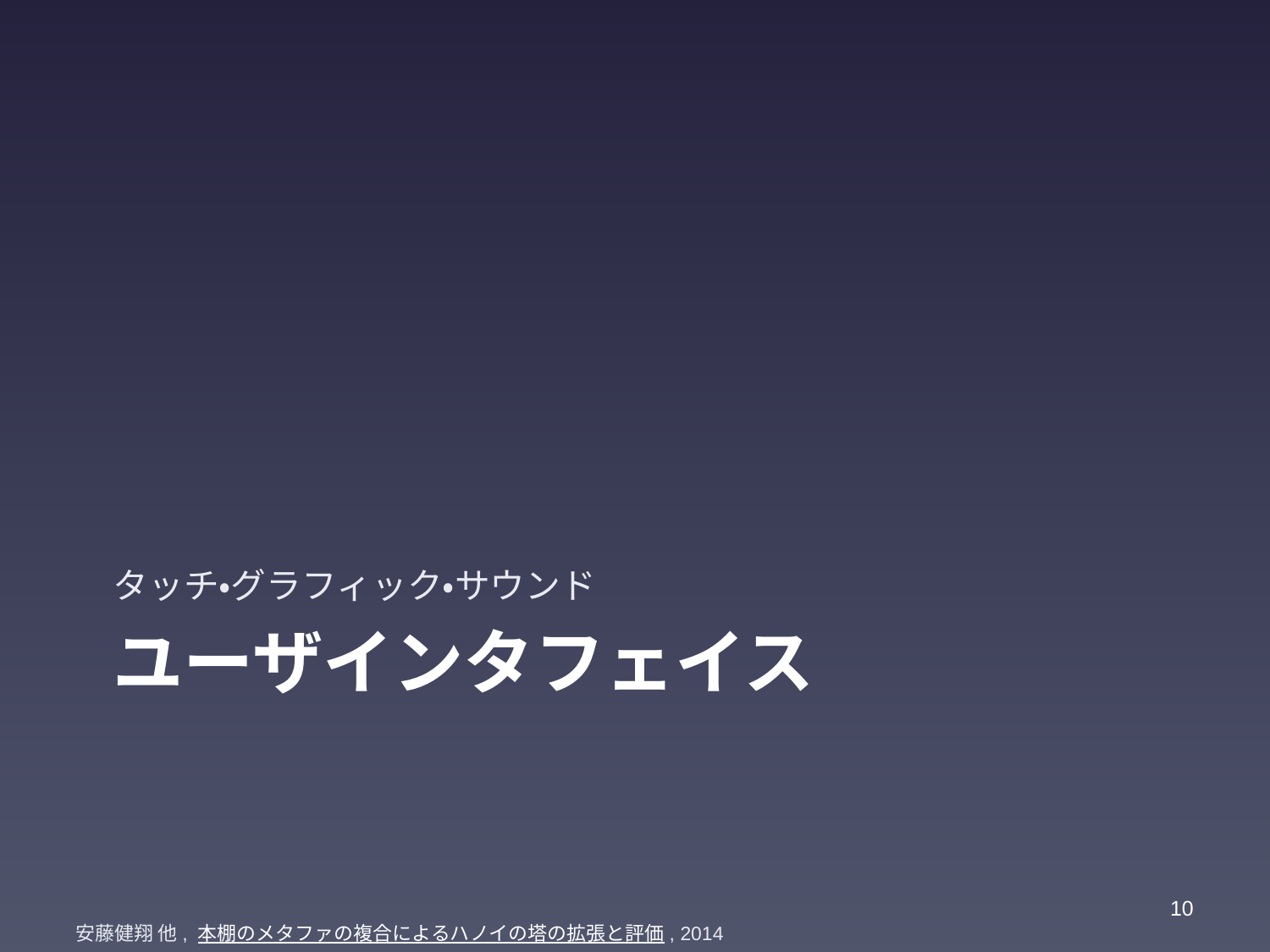

タッチ・グラフィック・サウンド
# ユーザインタフェイス
10
安藤健翔 他, 本棚のメタファの複合によるハノイの塔の拡張と評価, 2014